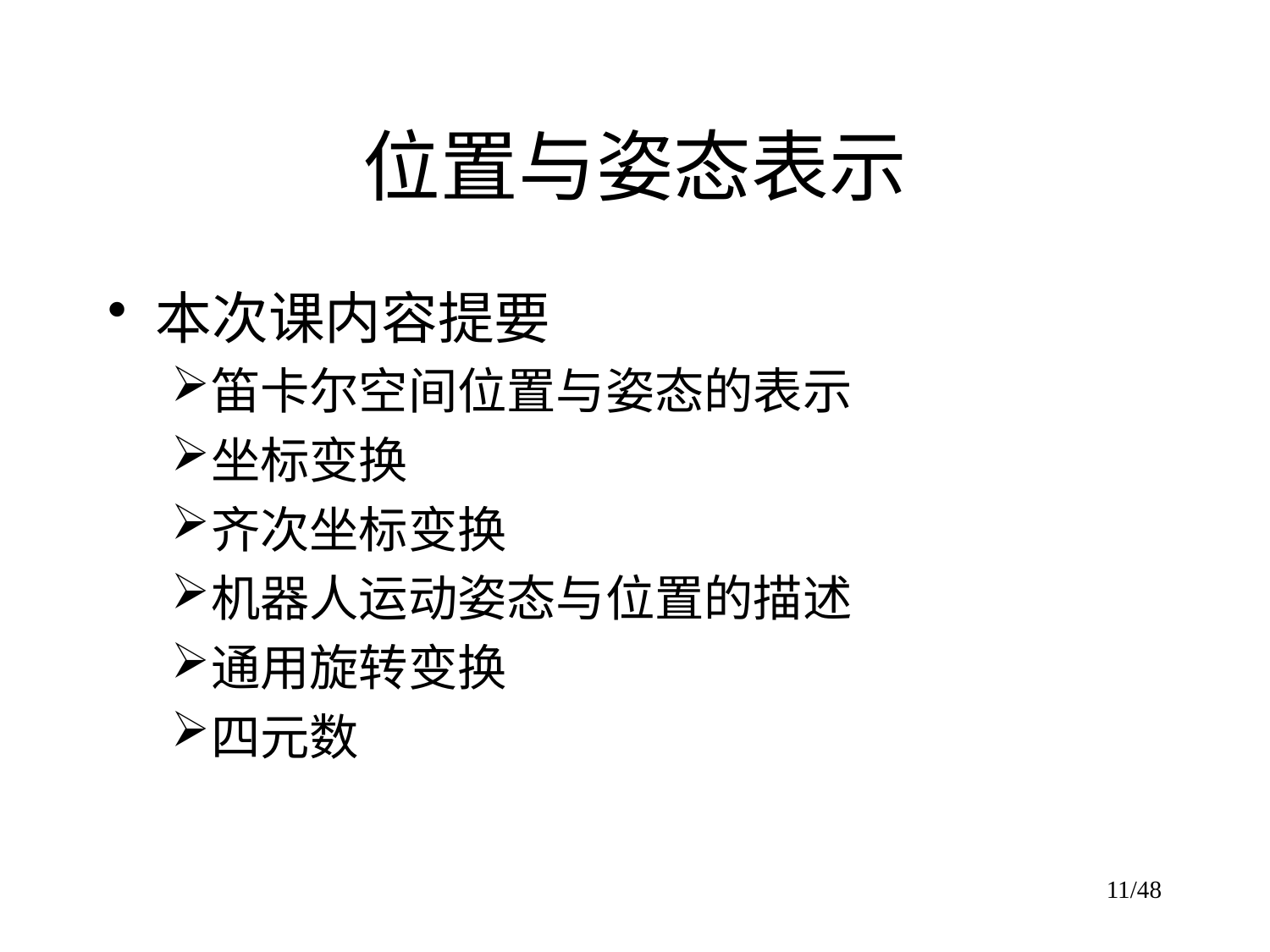

# 位置与姿态表示
本次课内容提要
笛卡尔空间位置与姿态的表示
坐标变换
齐次坐标变换
机器人运动姿态与位置的描述
通用旋转变换
四元数
11/48